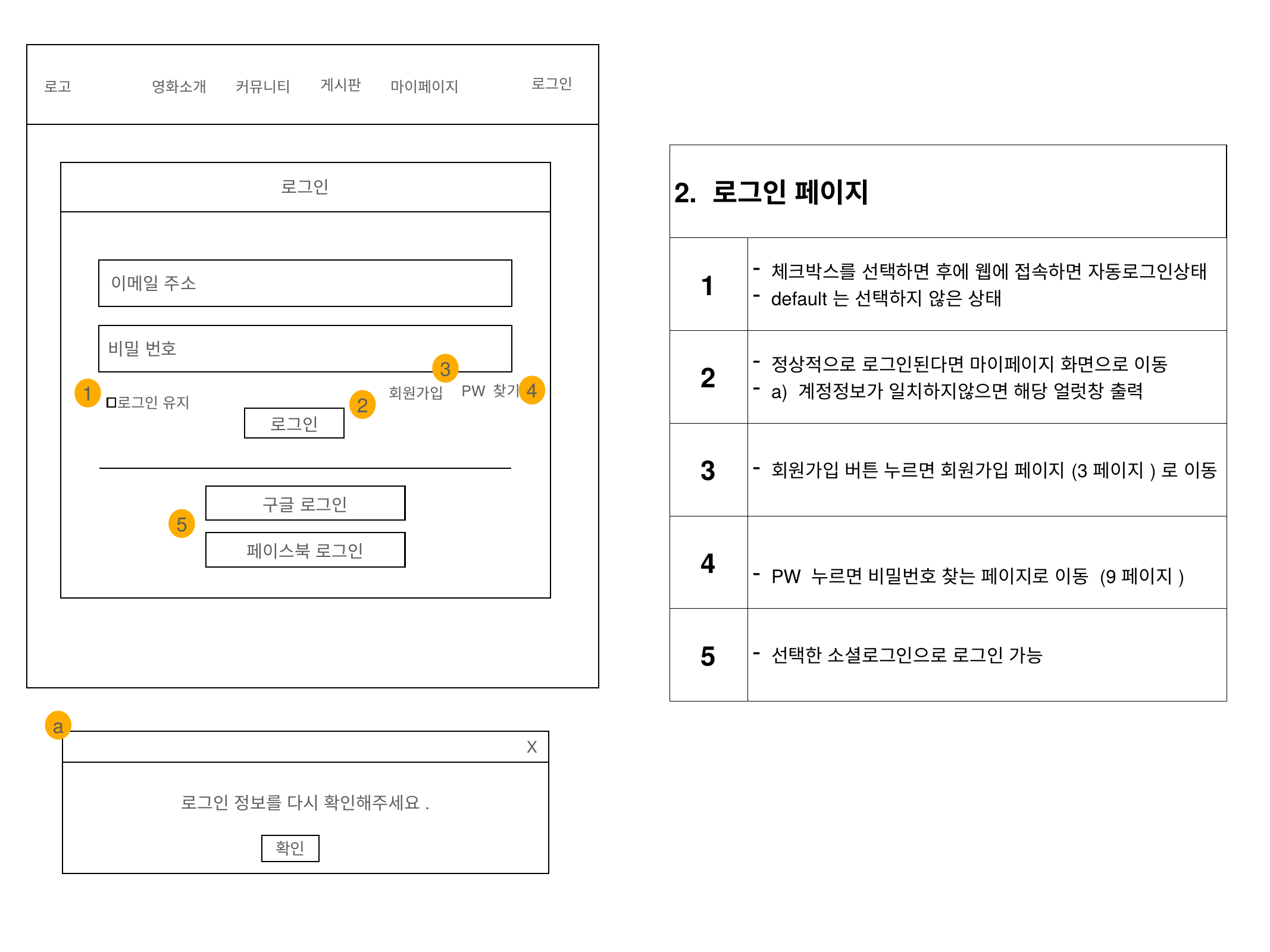

로그인
게시판
영화소개
마이페이지
로고
커뮤니티

| 2. 로그인 페이지 |  |  |  |
| --- | --- | --- | --- |
| 1 | 체크박스를 선택하면 후에 웹에 접속하면 자동로그인상태 default는 선택하지 않은 상태 |  |  |
| 2 | 정상적으로 로그인된다면 마이페이지 화면으로 이동 a) 계정정보가 일치하지않으면 해당 얼럿창 출력 |  |  |
| 3 | 회원가입 버튼 누르면 회원가입 페이지(3페이지)로 이동 |  |  |
| 4 | PW 누르면 비밀번호 찾는 페이지로 이동 (9페이지) |  |  |
| 5 | 선택한 소셜로그인으로 로그인 가능 |  |  |

로그인

이메일 주소

비밀 번호

3

4

PW 찾기
1
회원가입

로그인 유지
2

로그인

구글 로그인

5

페이스북 로그인

a

X

로그인 정보를 다시 확인해주세요.

확인